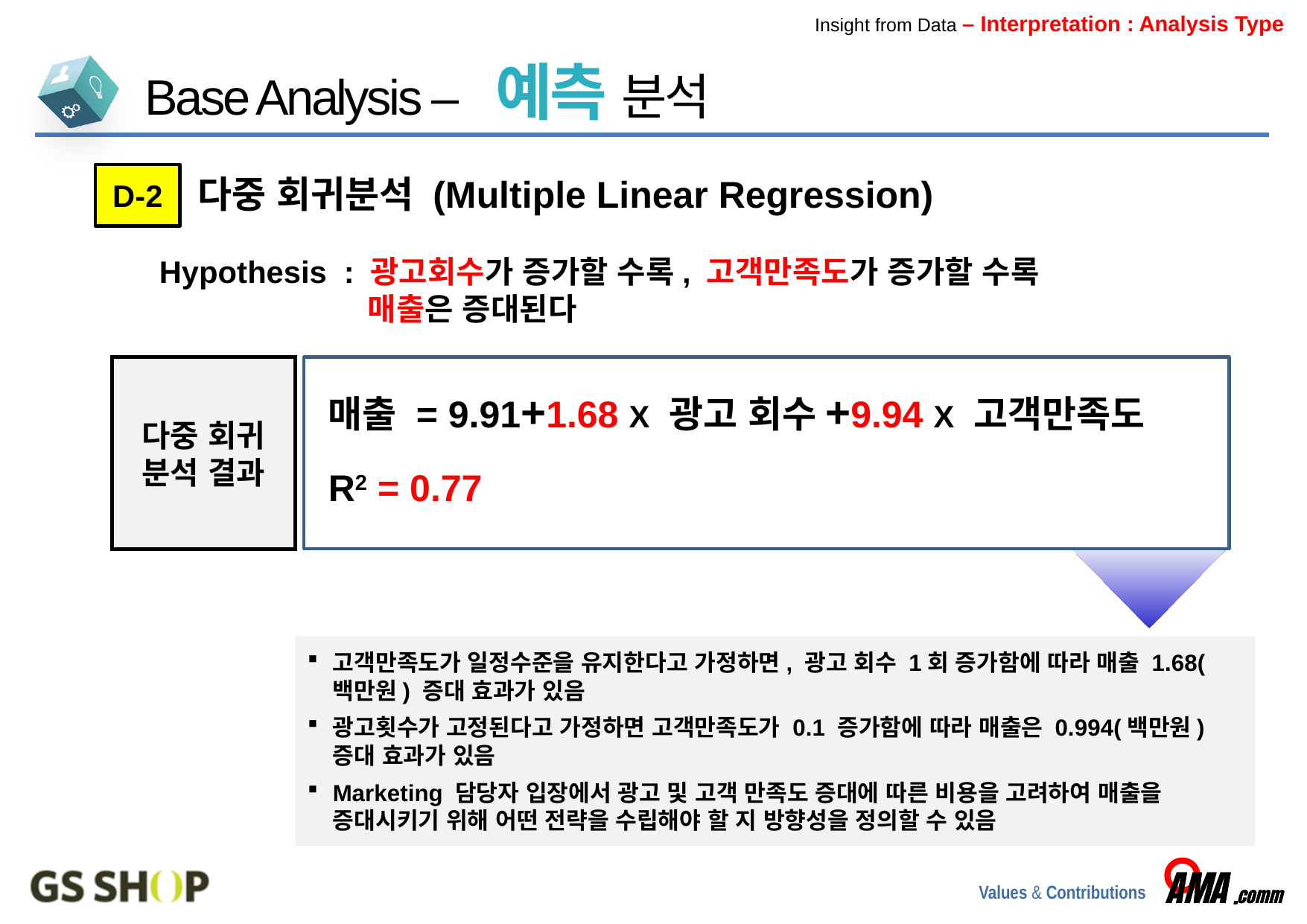

Insight from Data – Interpretation : Analysis Type
Base Analysis –  예측 분석
D-2
다중 회귀분석 (Multiple Linear Regression)
Hypothesis  : 광고회수가 증가할 수록, 고객만족도가 증가할 수록
매출은 증대된다
다중 회귀 분석 결과

매출 = 9.91+1.68 X 광고 회수+9.94 X 고객만족도
R2 = 0.77

고객만족도가 일정수준을 유지한다고 가정하면, 광고 회수 1회 증가함에 따라 매출 1.68(백만원) 증대 효과가 있음
광고횟수가 고정된다고 가정하면 고객만족도가 0.1 증가함에 따라 매출은 0.994(백만원) 증대 효과가 있음
Marketing 담당자 입장에서 광고 및 고객 만족도 증대에 따른 비용을 고려하여 매출을 증대시키기 위해 어떤 전략을 수립해야 할 지 방향성을 정의할 수 있음